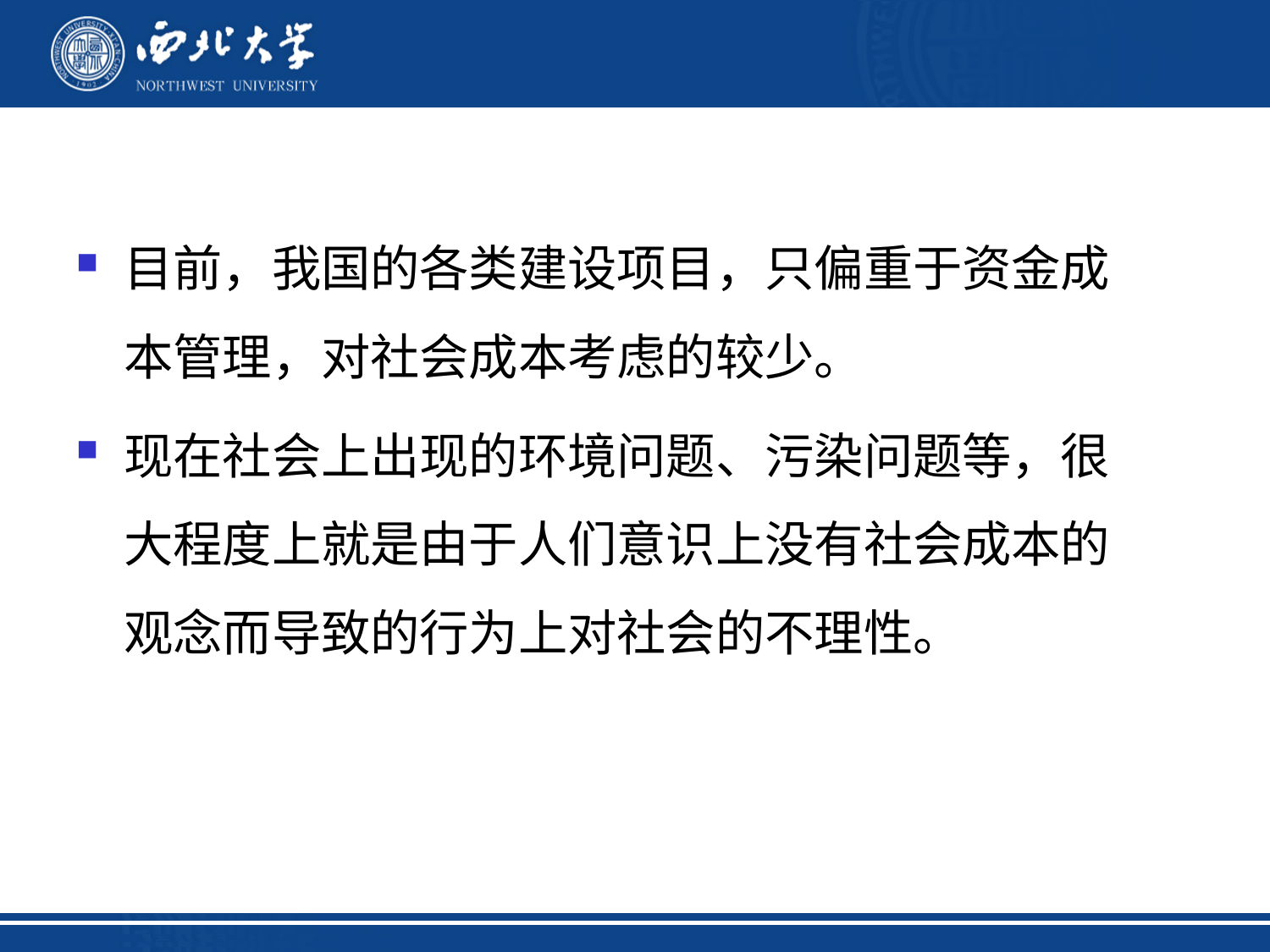

目前，我国的各类建设项目，只偏重于资金成本管理，对社会成本考虑的较少。
现在社会上出现的环境问题、污染问题等，很大程度上就是由于人们意识上没有社会成本的观念而导致的行为上对社会的不理性。